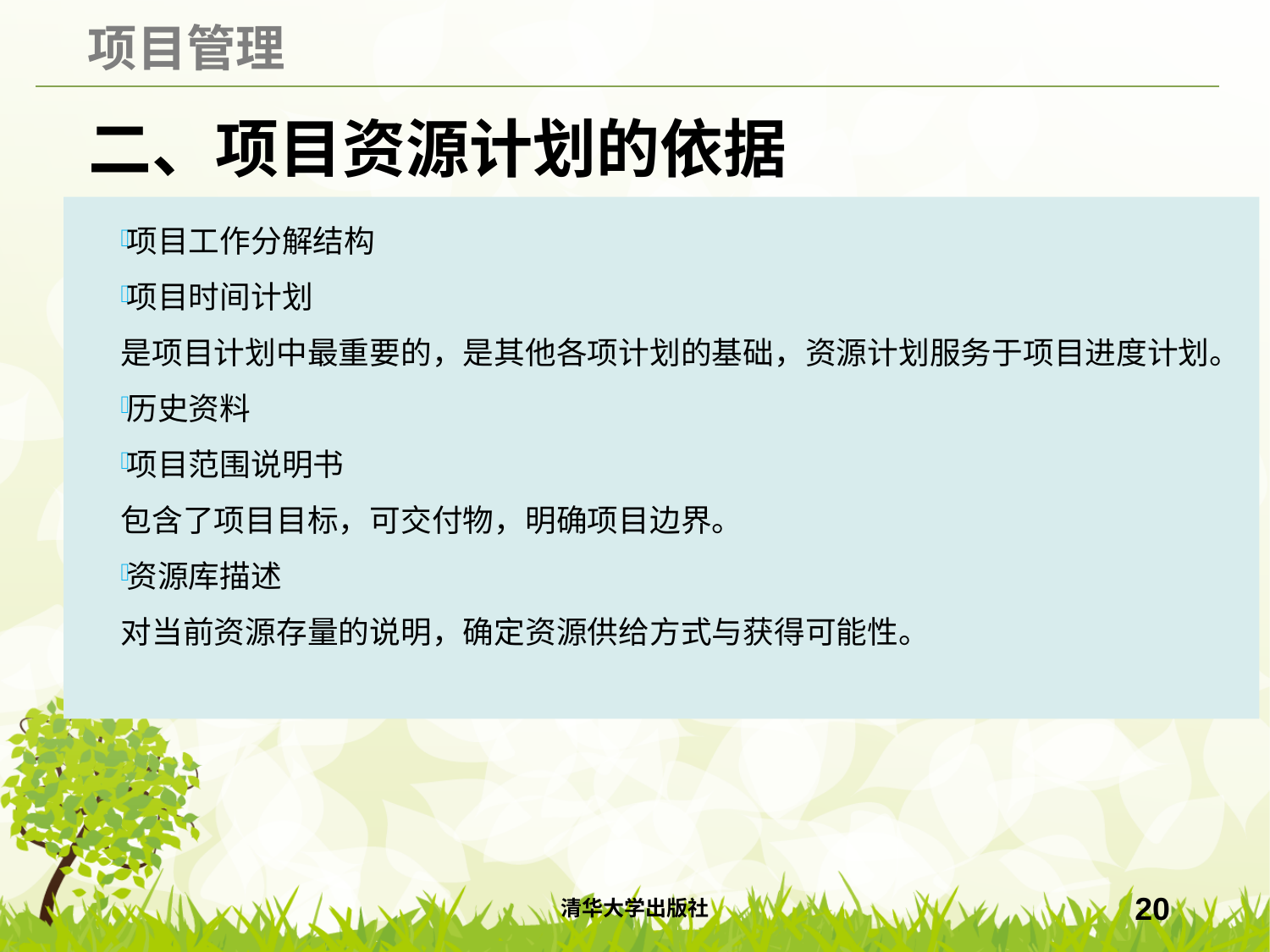

# 二、项目资源计划的依据
项目工作分解结构
项目时间计划
是项目计划中最重要的，是其他各项计划的基础，资源计划服务于项目进度计划。
历史资料
项目范围说明书
包含了项目目标，可交付物，明确项目边界。
资源库描述
对当前资源存量的说明，确定资源供给方式与获得可能性。

清华大学出版社
20